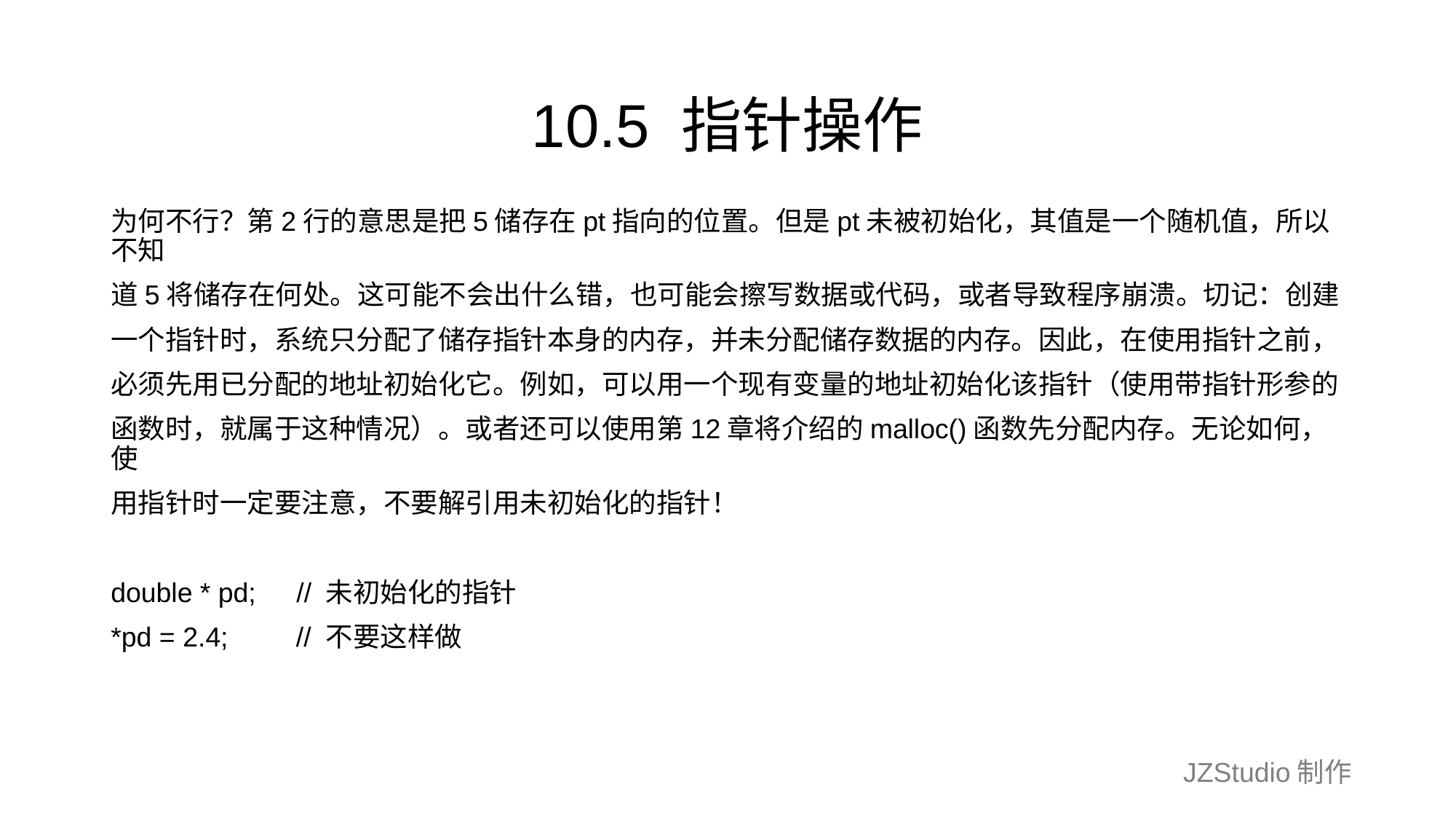

# 10.5 指针操作
为何不行？第2行的意思是把5储存在pt指向的位置。但是pt未被初始化，其值是一个随机值，所以不知
道5将储存在何处。这可能不会出什么错，也可能会擦写数据或代码，或者导致程序崩溃。切记：创建
一个指针时，系统只分配了储存指针本身的内存，并未分配储存数据的内存。因此，在使用指针之前，
必须先用已分配的地址初始化它。例如，可以用一个现有变量的地址初始化该指针（使用带指针形参的
函数时，就属于这种情况）。或者还可以使用第12章将介绍的malloc()函数先分配内存。无论如何，使
用指针时一定要注意，不要解引用未初始化的指针！

double * pd;　// 未初始化的指针
*pd = 2.4;　　// 不要这样做